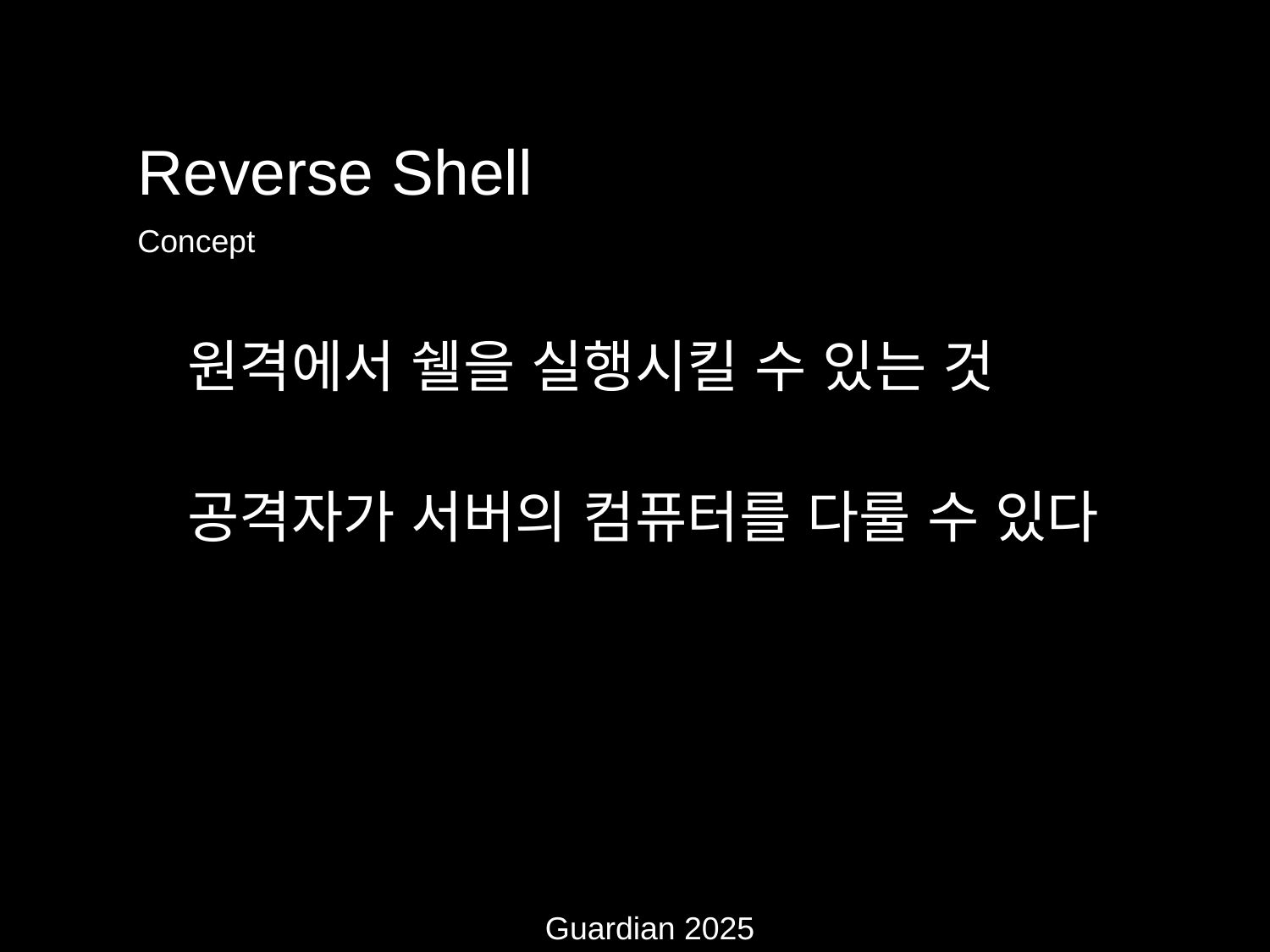

Reverse Shell
Concept
원격에서 쉘을 실행시킬 수 있는 것
공격자가 서버의 컴퓨터를 다룰 수 있다